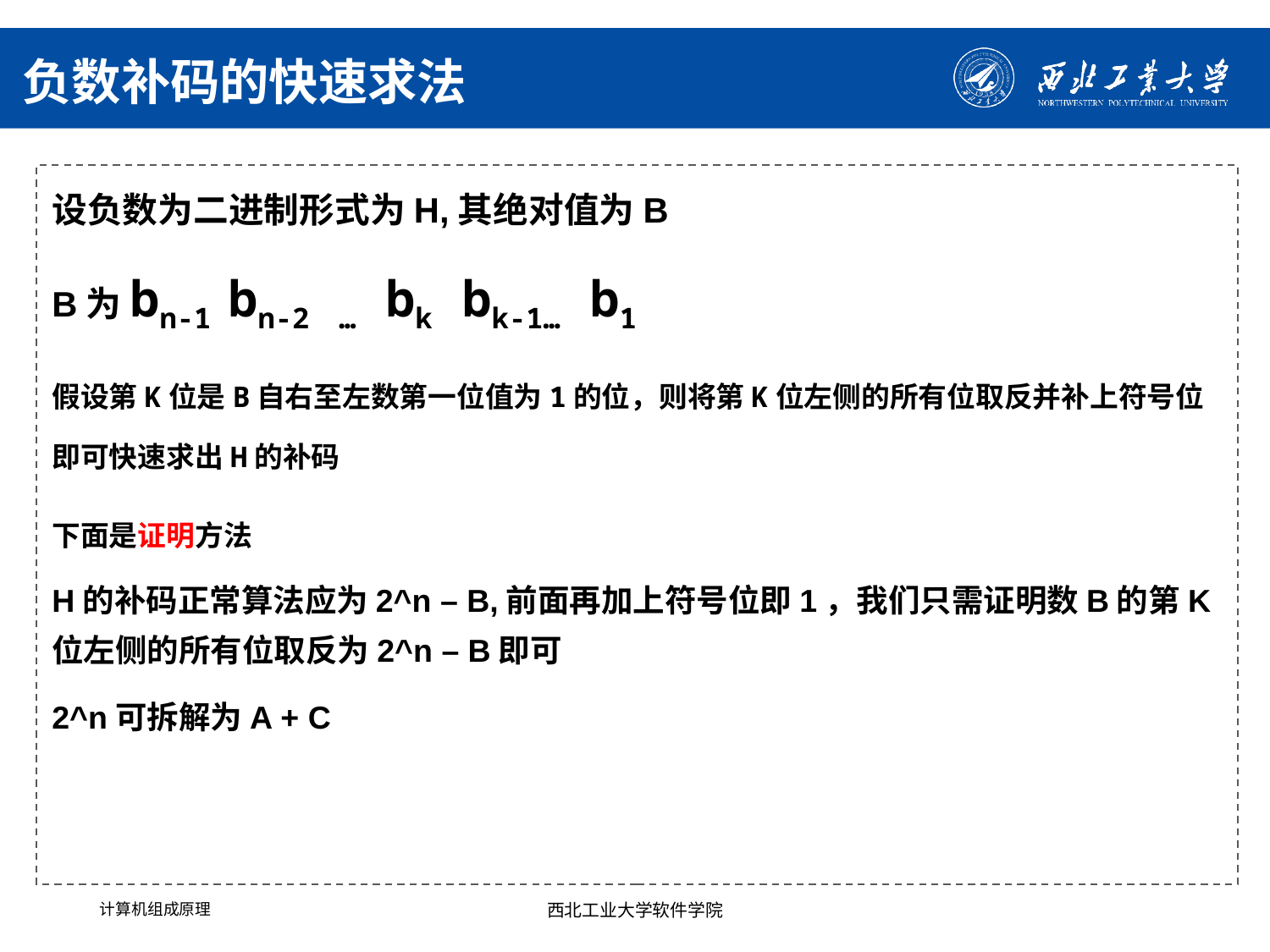

# 负数补码的快速求法
设负数为二进制形式为H,其绝对值为B
B为bn-1 bn-2 … bk bk-1… b1
假设第K位是B自右至左数第一位值为1的位，则将第K位左侧的所有位取反并补上符号位即可快速求出H的补码
下面是证明方法
H的补码正常算法应为2^n – B,前面再加上符号位即1，我们只需证明数B的第K位左侧的所有位取反为2^n – B即可
2^n可拆解为A + C

计算机组成原理
西北工业大学软件学院